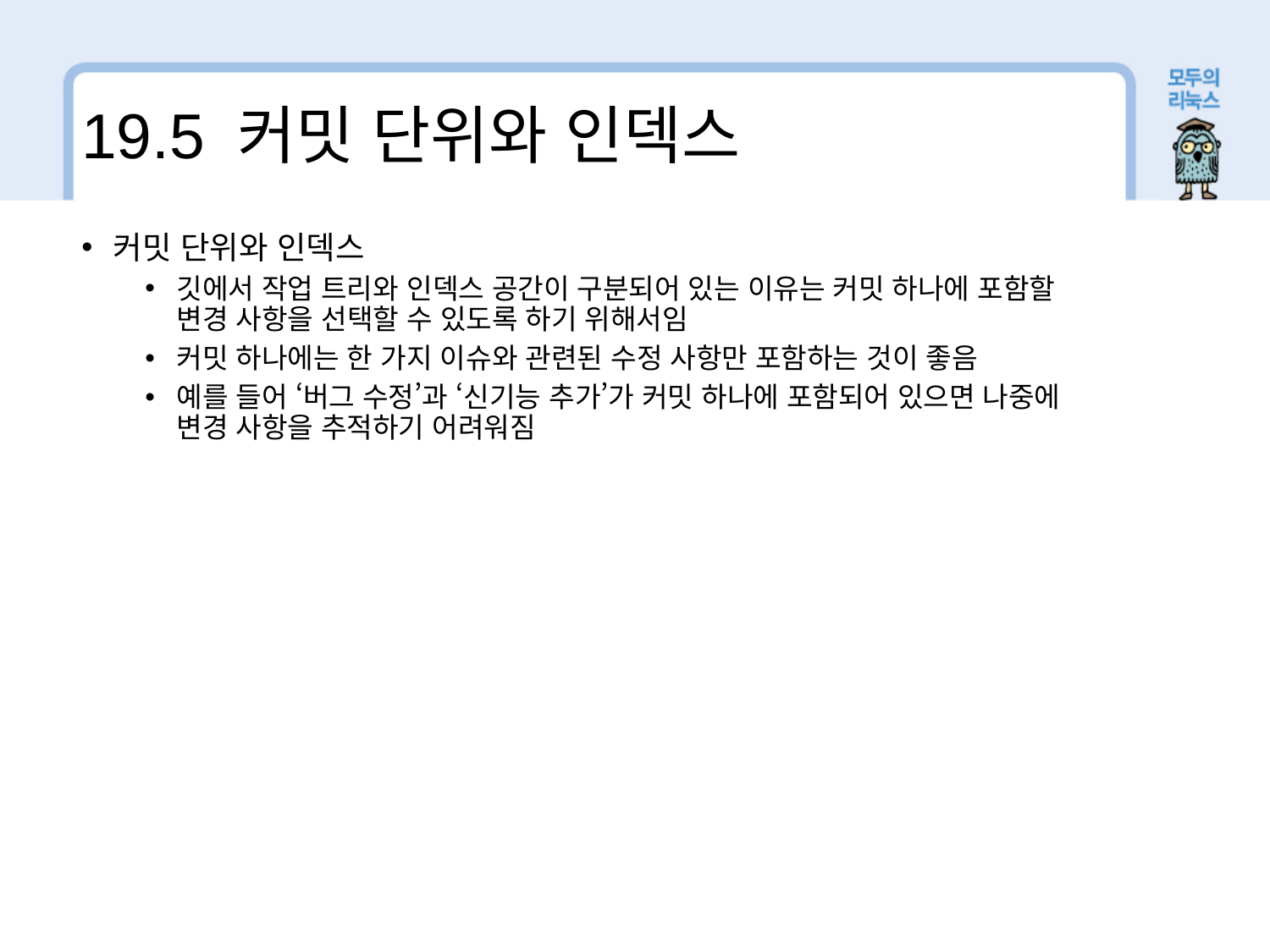

19.5 커밋 단위와 인덱스
커밋 단위와 인덱스
깃에서 작업 트리와 인덱스 공간이 구분되어 있는 이유는 커밋 하나에 포함할 변경 사항을 선택할 수 있도록 하기 위해서임
커밋 하나에는 한 가지 이슈와 관련된 수정 사항만 포함하는 것이 좋음
예를 들어 ‘버그 수정’과 ‘신기능 추가’가 커밋 하나에 포함되어 있으면 나중에 변경 사항을 추적하기 어려워짐